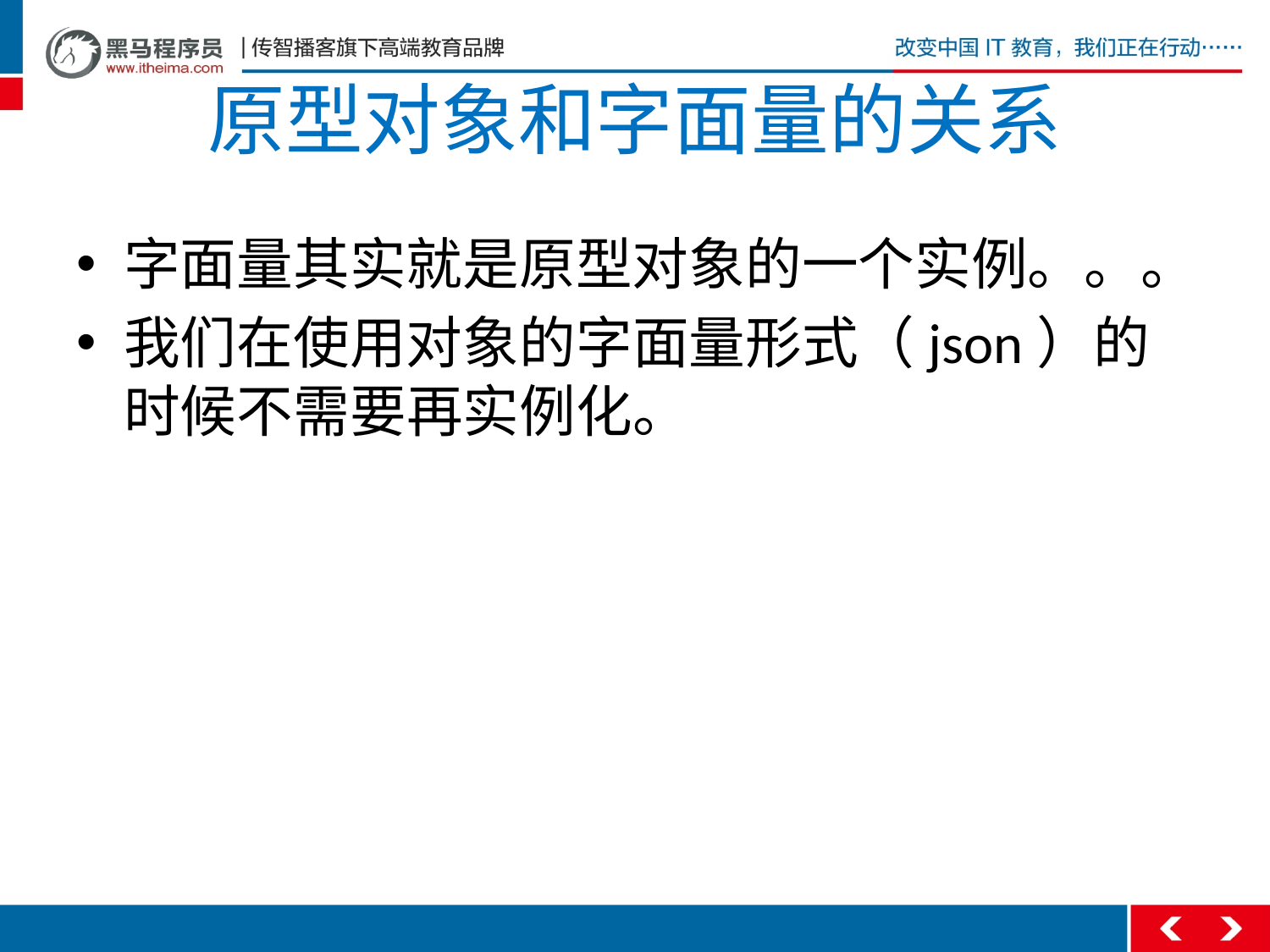

# 原型对象和字面量的关系
字面量其实就是原型对象的一个实例。。。
我们在使用对象的字面量形式（json）的时候不需要再实例化。